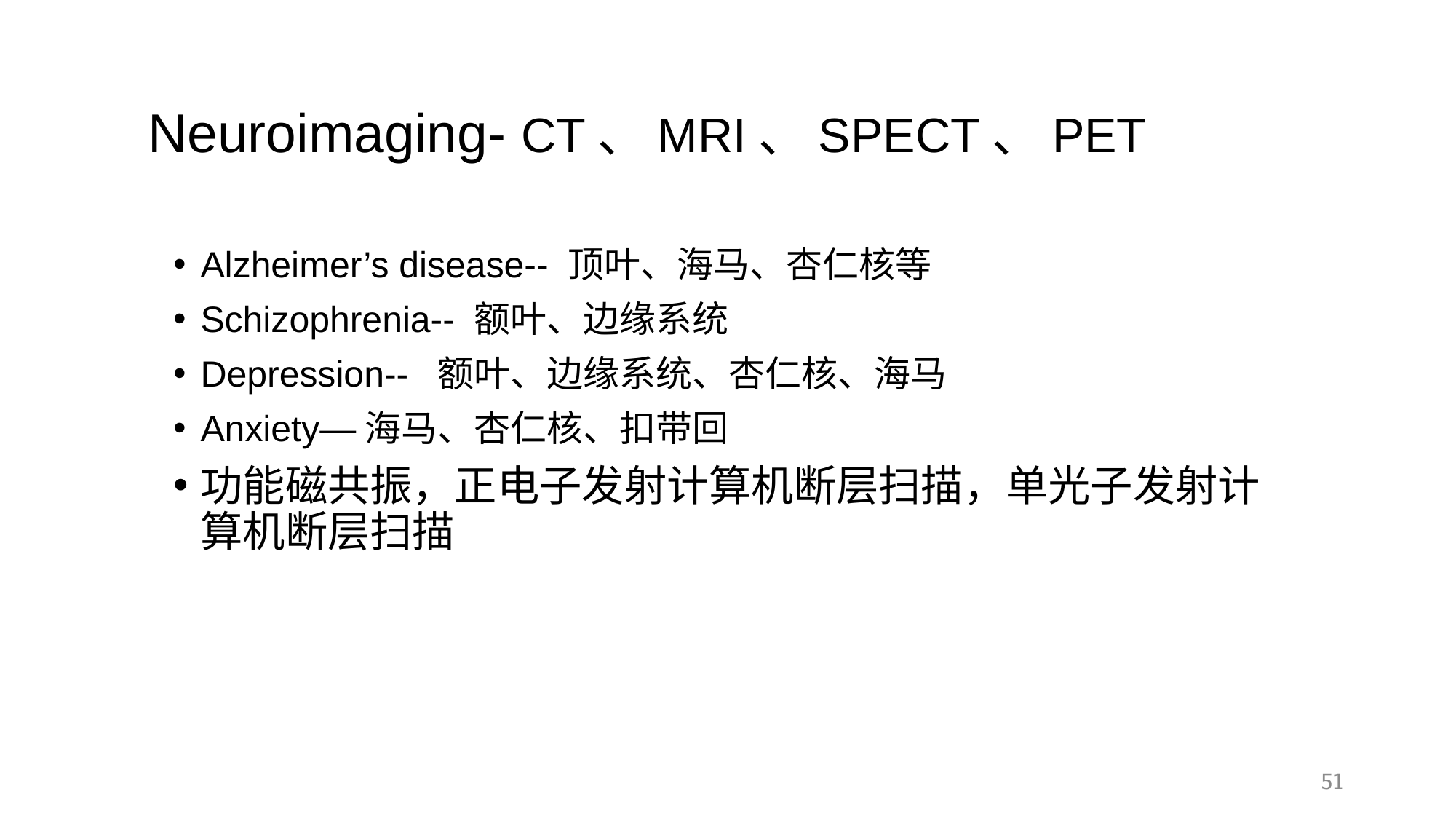

# Neuroimaging- CT、MRI、SPECT、PET
Alzheimer’s disease-- 顶叶、海马、杏仁核等
Schizophrenia-- 额叶、边缘系统
Depression--  额叶、边缘系统、杏仁核、海马
Anxiety—海马、杏仁核、扣带回
功能磁共振，正电子发射计算机断层扫描，单光子发射计算机断层扫描

51